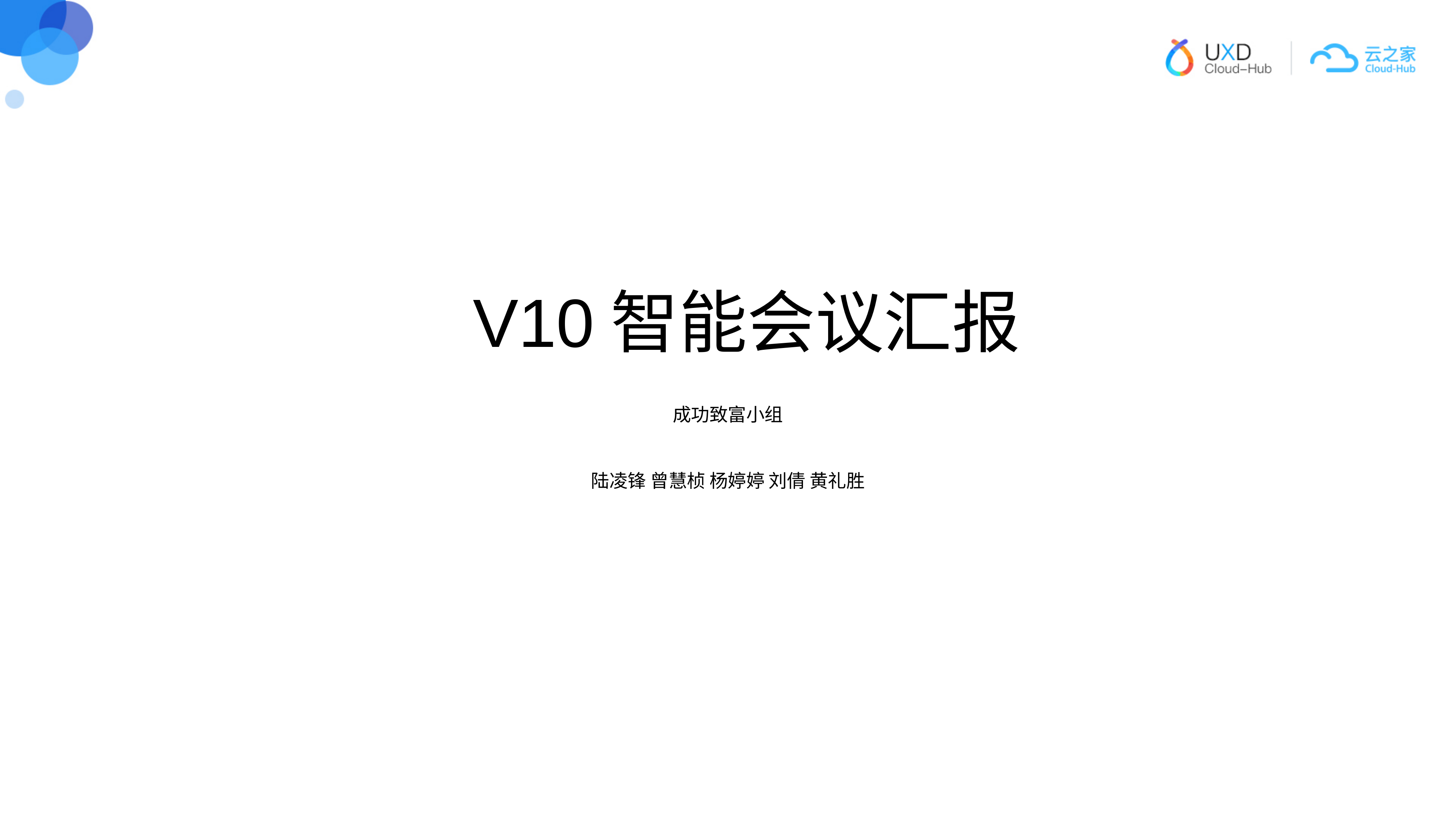

出发点
V10智能会议汇报
成功致富小组

陆凌锋 曾慧桢 杨婷婷 刘倩 黄礼胜